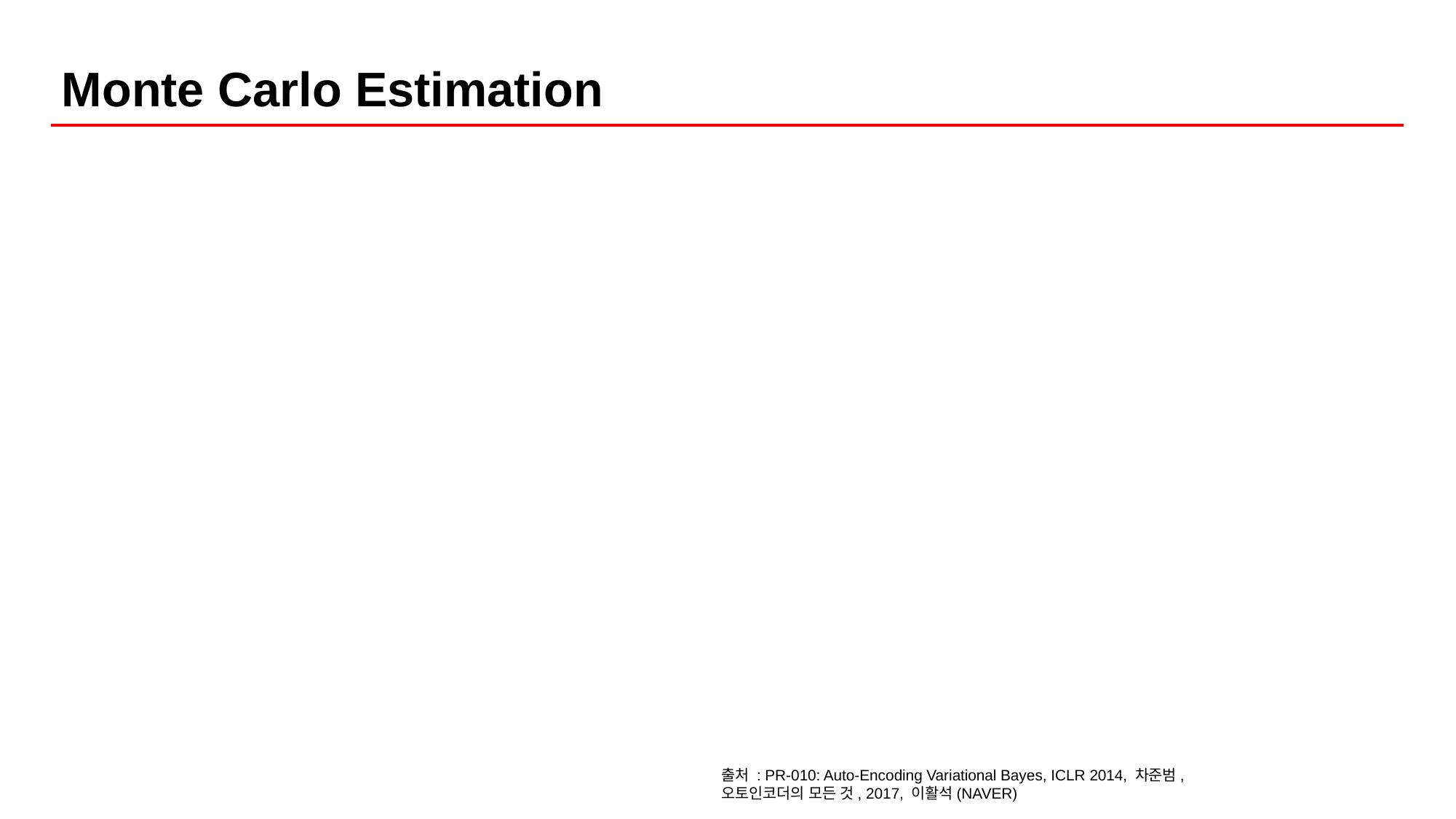

Monte Carlo Estimation
출처 : PR-010: Auto-Encoding Variational Bayes, ICLR 2014, 차준범,
오토인코더의 모든 것, 2017, 이활석(NAVER)